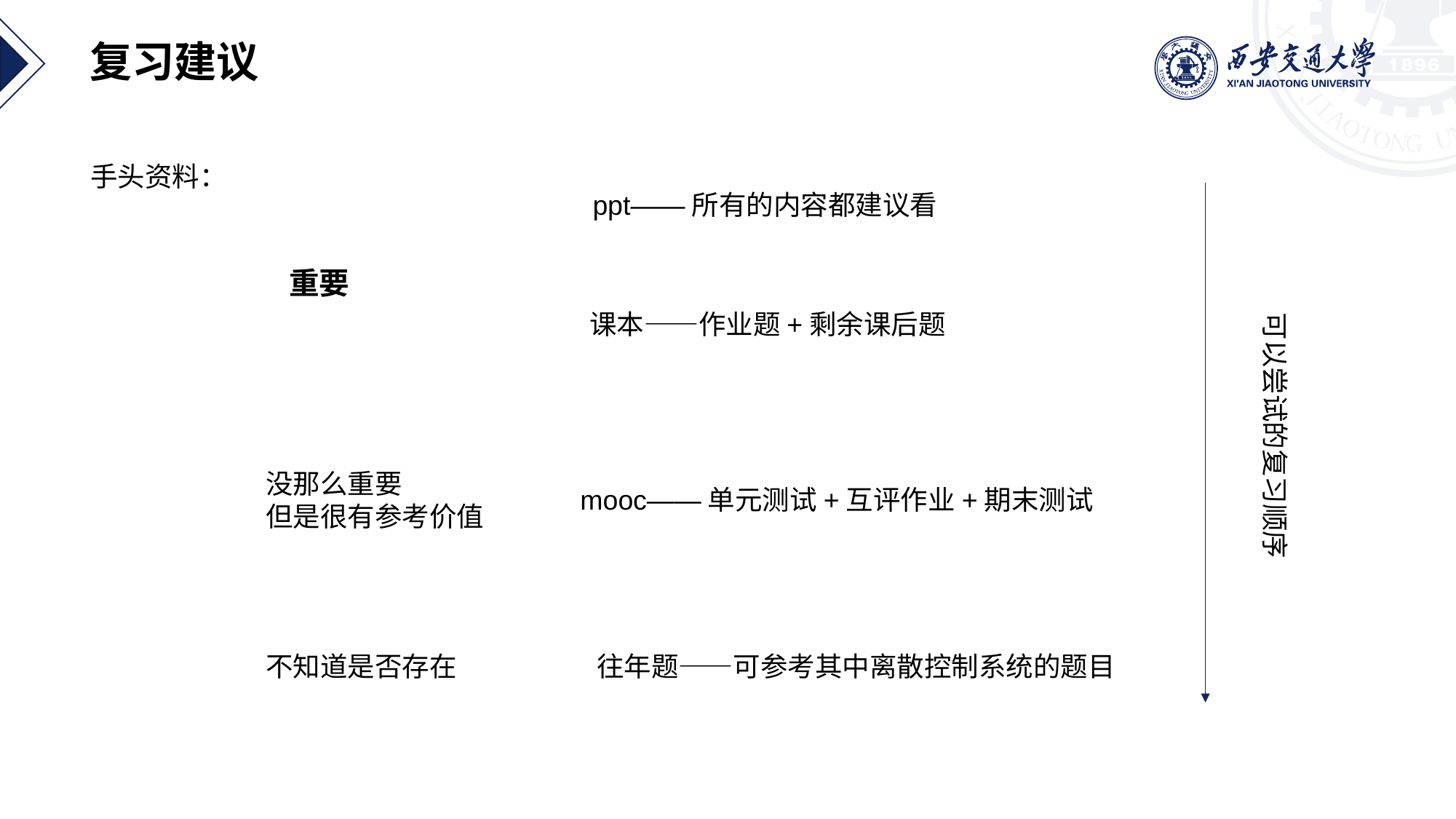

复习建议
手头资料：
ppt——所有的内容都建议看
重要
课本——作业题+剩余课后题
可以尝试的复习顺序
没那么重要
但是很有参考价值
mooc——单元测试+互评作业+期末测试
不知道是否存在
往年题——可参考其中离散控制系统的题目